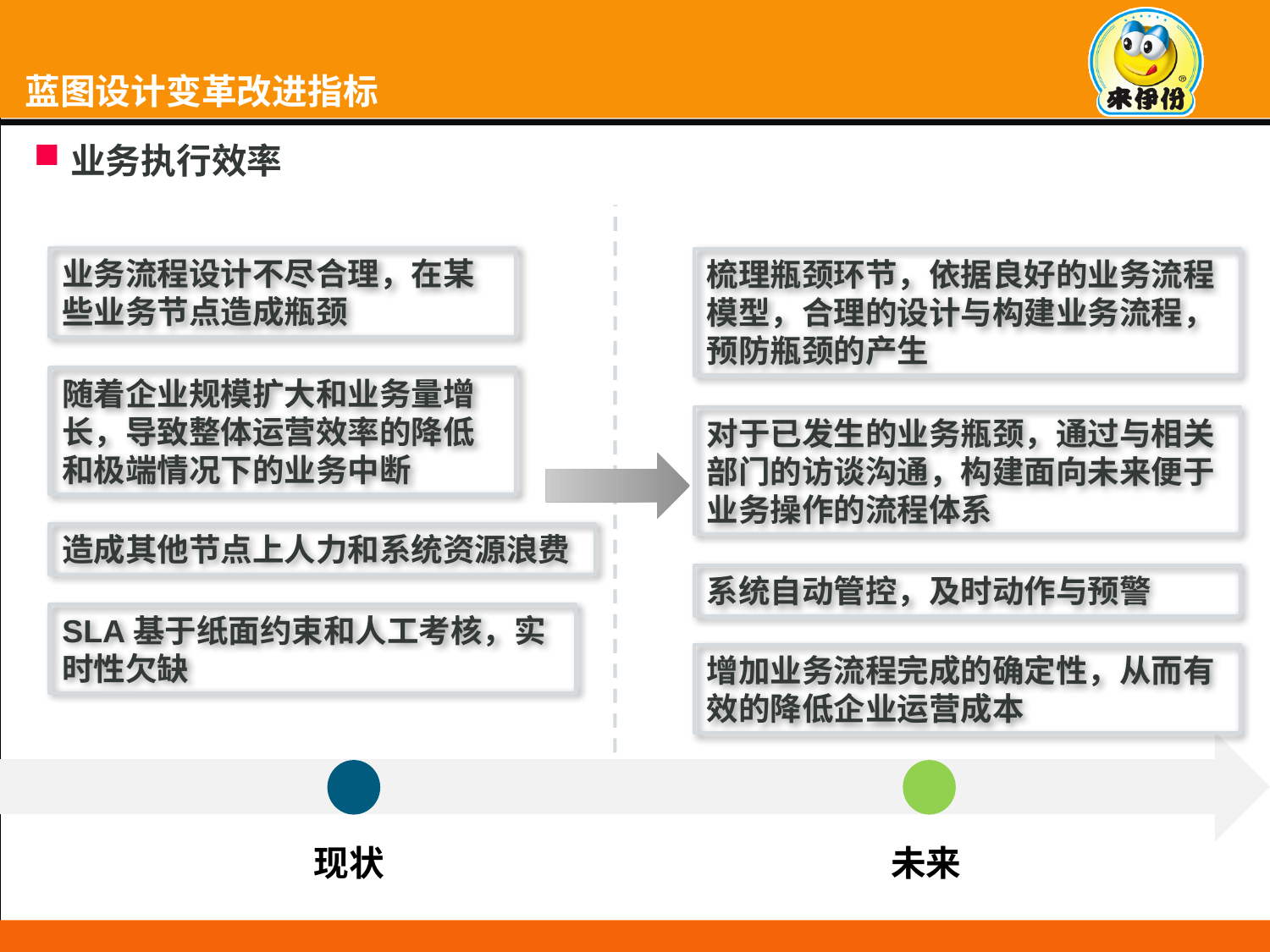

蓝图设计变革改进指标
# 蓝图设计关键设计原则
业务执行效率
业务流程设计不尽合理，在某些业务节点造成瓶颈
梳理瓶颈环节，依据良好的业务流程模型，合理的设计与构建业务流程，预防瓶颈的产生
随着企业规模扩大和业务量增长，导致整体运营效率的降低和极端情况下的业务中断
对于已发生的业务瓶颈，通过与相关部门的访谈沟通，构建面向未来便于业务操作的流程体系

造成其他节点上人力和系统资源浪费
系统自动管控，及时动作与预警
SLA基于纸面约束和人工考核，实时性欠缺
增加业务流程完成的确定性，从而有效的降低企业运营成本

现状
未来